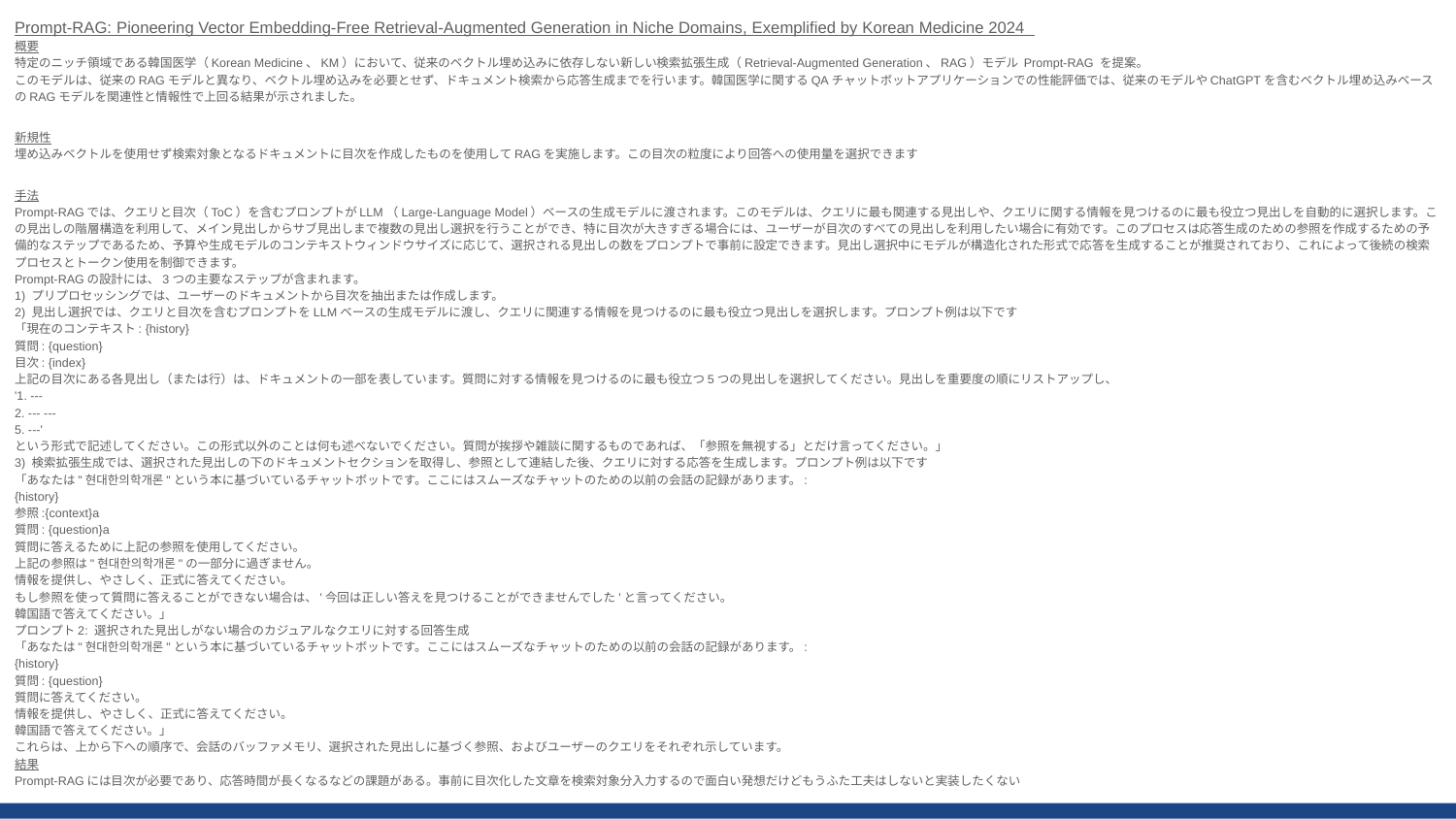

Prompt-RAG: Pioneering Vector Embedding-Free Retrieval-Augmented Generation in Niche Domains, Exemplified by Korean Medicine 2024
概要
特定のニッチ領域である韓国医学（Korean Medicine、KM）において、従来のベクトル埋め込みに依存しない新しい検索拡張生成（Retrieval-Augmented Generation、RAG）モデル Prompt-RAG を提案。
このモデルは、従来のRAGモデルと異なり、ベクトル埋め込みを必要とせず、ドキュメント検索から応答生成までを行います。韓国医学に関するQAチャットボットアプリケーションでの性能評価では、従来のモデルやChatGPTを含むベクトル埋め込みベースのRAGモデルを関連性と情報性で上回る結果が示されました。
新規性
埋め込みベクトルを使用せず検索対象となるドキュメントに目次を作成したものを使用してRAGを実施します。この目次の粒度により回答への使用量を選択できます
手法
Prompt-RAGでは、クエリと目次（ToC）を含むプロンプトがLLM（Large-Language Model）ベースの生成モデルに渡されます。このモデルは、クエリに最も関連する見出しや、クエリに関する情報を見つけるのに最も役立つ見出しを自動的に選択します。この見出しの階層構造を利用して、メイン見出しからサブ見出しまで複数の見出し選択を行うことができ、特に目次が大きすぎる場合には、ユーザーが目次のすべての見出しを利用したい場合に有効です。このプロセスは応答生成のための参照を作成するための予備的なステップであるため、予算や生成モデルのコンテキストウィンドウサイズに応じて、選択される見出しの数をプロンプトで事前に設定できます。見出し選択中にモデルが構造化された形式で応答を生成することが推奨されており、これによって後続の検索プロセスとトークン使用を制御できます。
Prompt-RAGの設計には、3つの主要なステップが含まれます。
1) プリプロセッシングでは、ユーザーのドキュメントから目次を抽出または作成します。
2) 見出し選択では、クエリと目次を含むプロンプトをLLMベースの生成モデルに渡し、クエリに関連する情報を見つけるのに最も役立つ見出しを選択します。プロンプト例は以下です
「現在のコンテキスト: {history}
質問: {question}
目次: {index}
上記の目次にある各見出し（または行）は、ドキュメントの一部を表しています。質問に対する情報を見つけるのに最も役立つ5つの見出しを選択してください。見出しを重要度の順にリストアップし、
'1. ---
2. --- ---
5. ---'
という形式で記述してください。この形式以外のことは何も述べないでください。質問が挨拶や雑談に関するものであれば、「参照を無視する」とだけ言ってください。」
3) 検索拡張生成では、選択された見出しの下のドキュメントセクションを取得し、参照として連結した後、クエリに対する応答を生成します。プロンプト例は以下です
「あなたは"현대한의학개론"という本に基づいているチャットボットです。ここにはスムーズなチャットのための以前の会話の記録があります。:
{history}
参照:{context}a
質問: {question}a
質問に答えるために上記の参照を使用してください。
上記の参照は"현대한의학개론"の一部分に過ぎません。
情報を提供し、やさしく、正式に答えてください。
もし参照を使って質問に答えることができない場合は、'今回は正しい答えを見つけることができませんでした'と言ってください。
韓国語で答えてください。」
プロンプト2: 選択された見出しがない場合のカジュアルなクエリに対する回答生成
「あなたは"현대한의학개론"という本に基づいているチャットボットです。ここにはスムーズなチャットのための以前の会話の記録があります。:
{history}
質問: {question}
質問に答えてください。
情報を提供し、やさしく、正式に答えてください。
韓国語で答えてください。」
これらは、上から下への順序で、会話のバッファメモリ、選択された見出しに基づく参照、およびユーザーのクエリをそれぞれ示しています。
結果
Prompt-RAGには目次が必要であり、応答時間が長くなるなどの課題がある。事前に目次化した文章を検索対象分入力するので面白い発想だけどもうふた工夫はしないと実装したくない